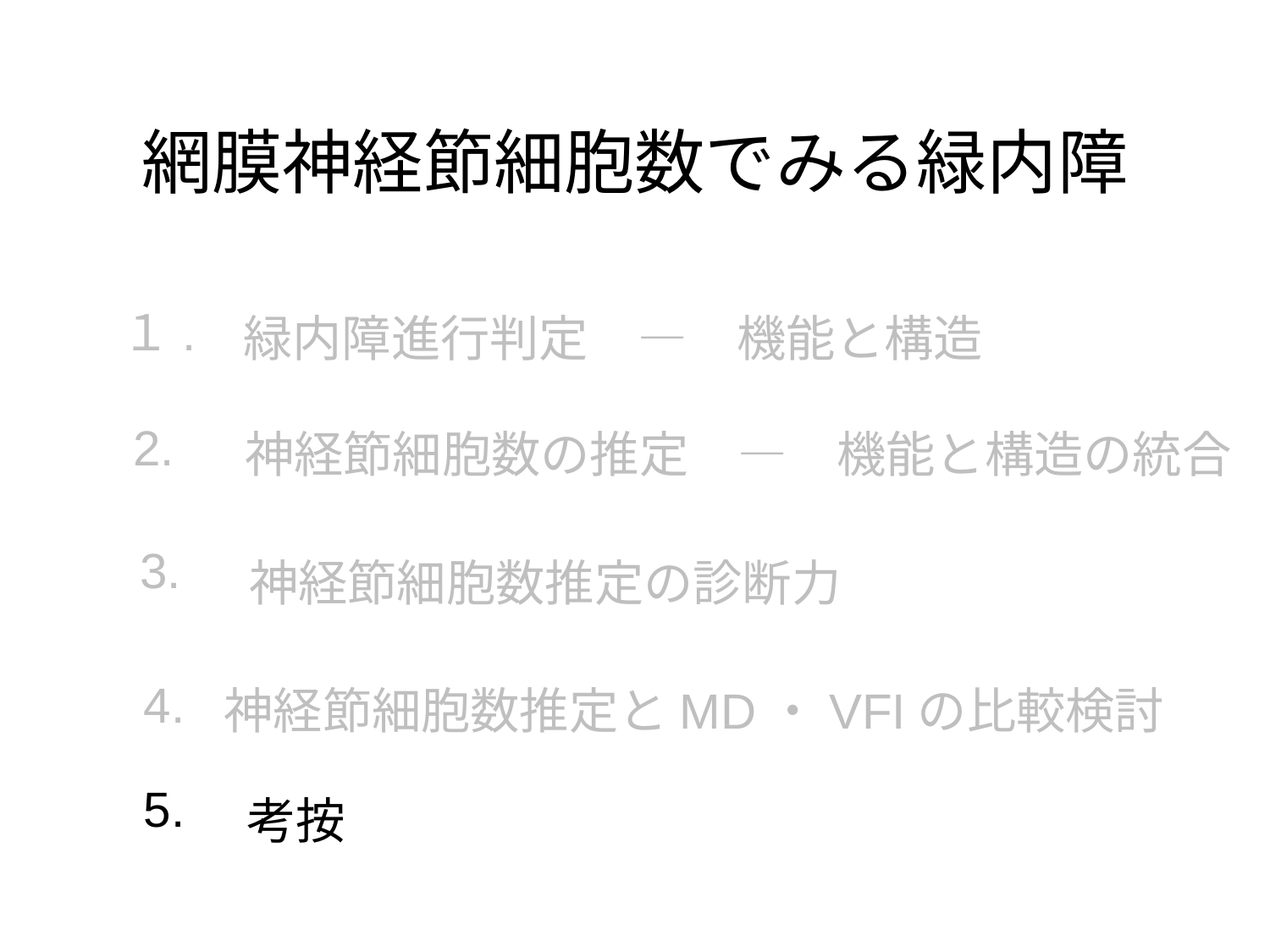

# 網膜神経節細胞数でみる緑内障
緑内障進行判定　—　機能と構造
１.
神経節細胞数の推定　—　機能と構造の統合
2.
神経節細胞数推定の診断力
3.
神経節細胞数推定とMD・VFIの比較検討
4.
考按
5.